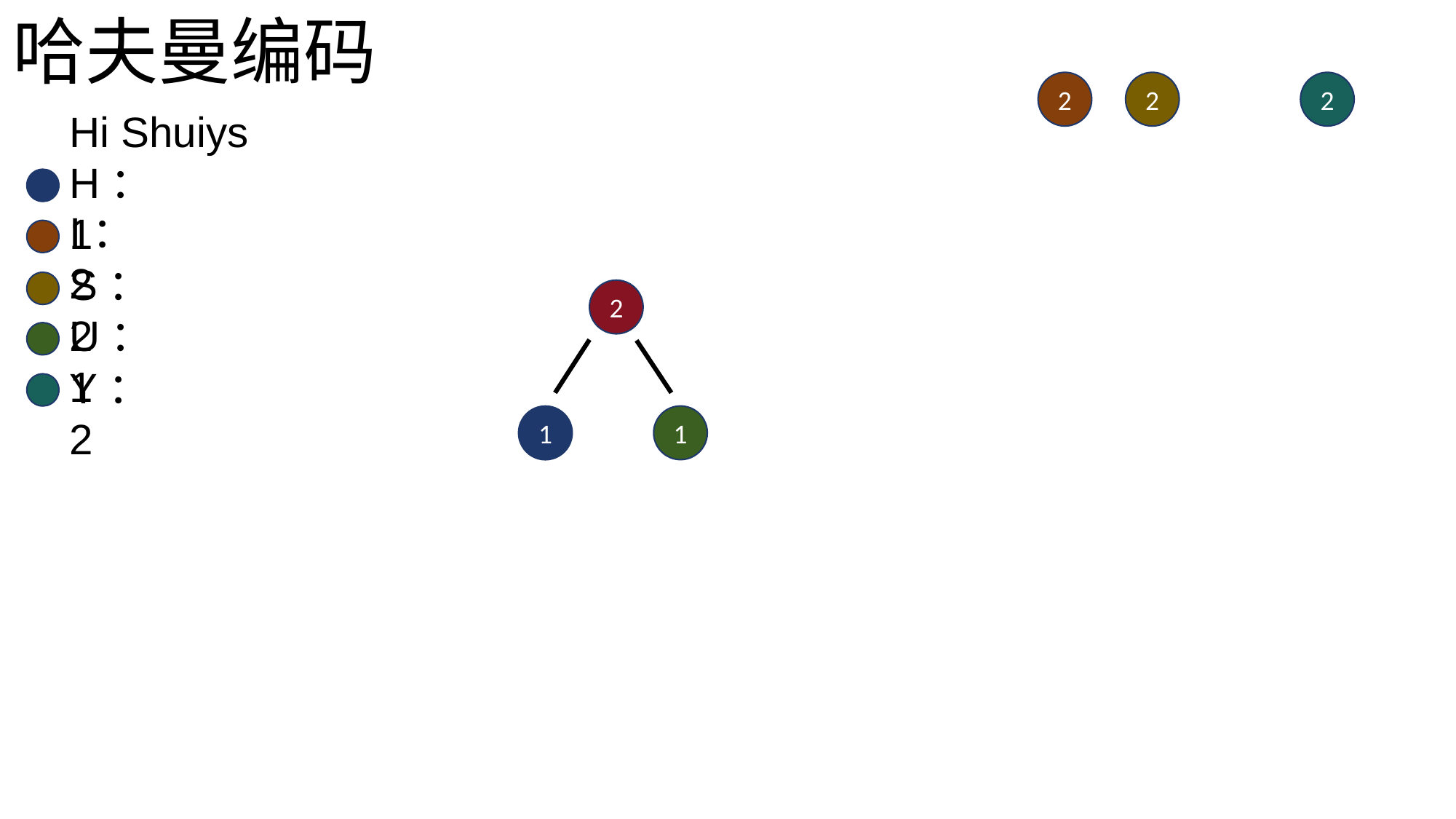

哈夫曼编码
2
2
2
Hi Shuiys
H：1

I：2

S：2

2
U：1

Y：2

1
1